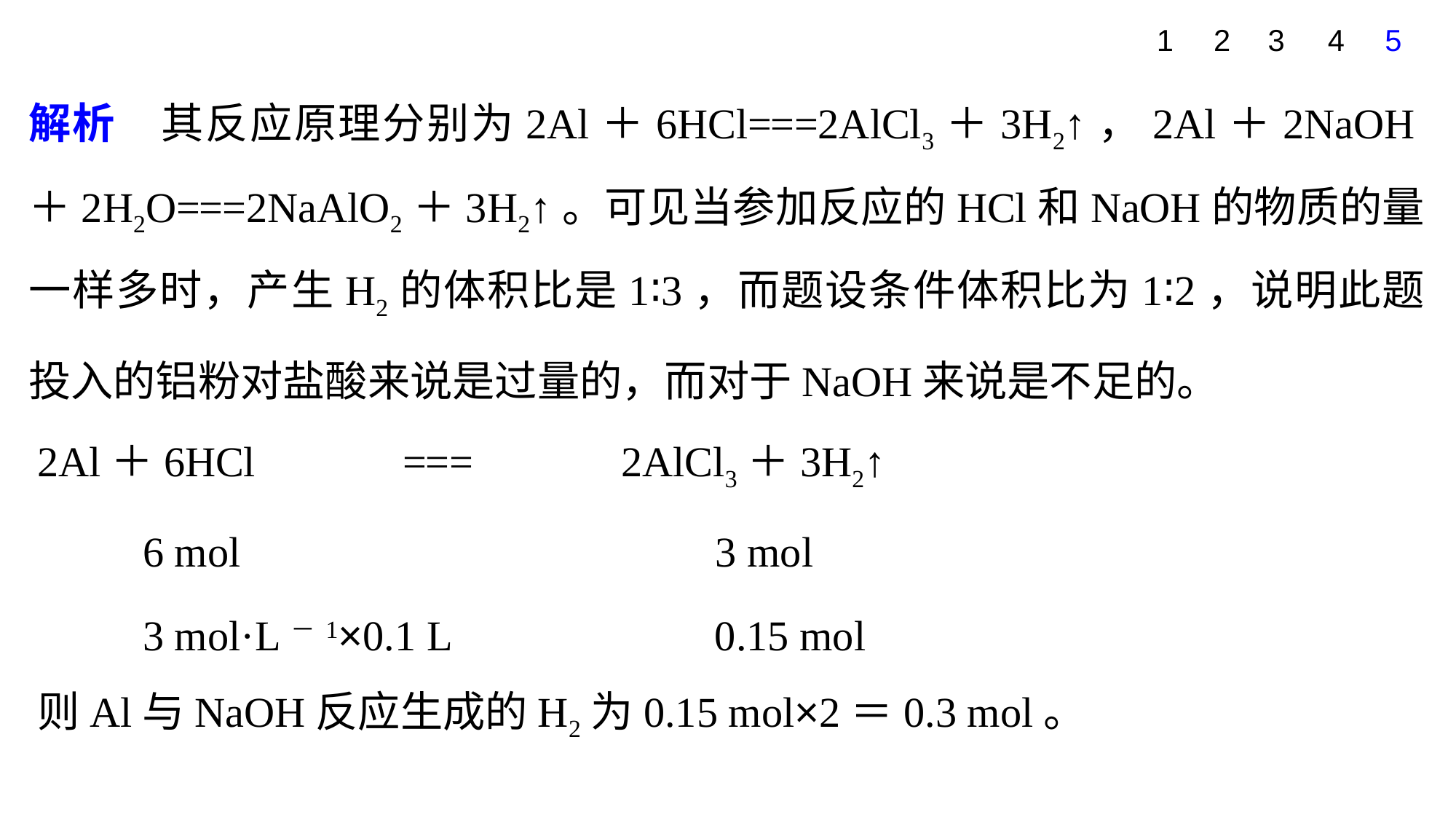

1
2
3
4
5
解析　其反应原理分别为2Al＋6HCl===2AlCl3＋3H2↑，2Al＋2NaOH＋2H2O===2NaAlO2＋3H2↑。可见当参加反应的HCl和NaOH的物质的量一样多时，产生H2的体积比是1∶3，而题设条件体积比为1∶2，说明此题投入的铝粉对盐酸来说是过量的，而对于NaOH来说是不足的。
2Al＋6HCl　　　===　　　2AlCl3＋3H2↑
          6 mol                                             3 mol
          3 mol·L－1×0.1 L                         0.15 mol
则Al与NaOH反应生成的H2为0.15 mol×2＝0.3 mol。